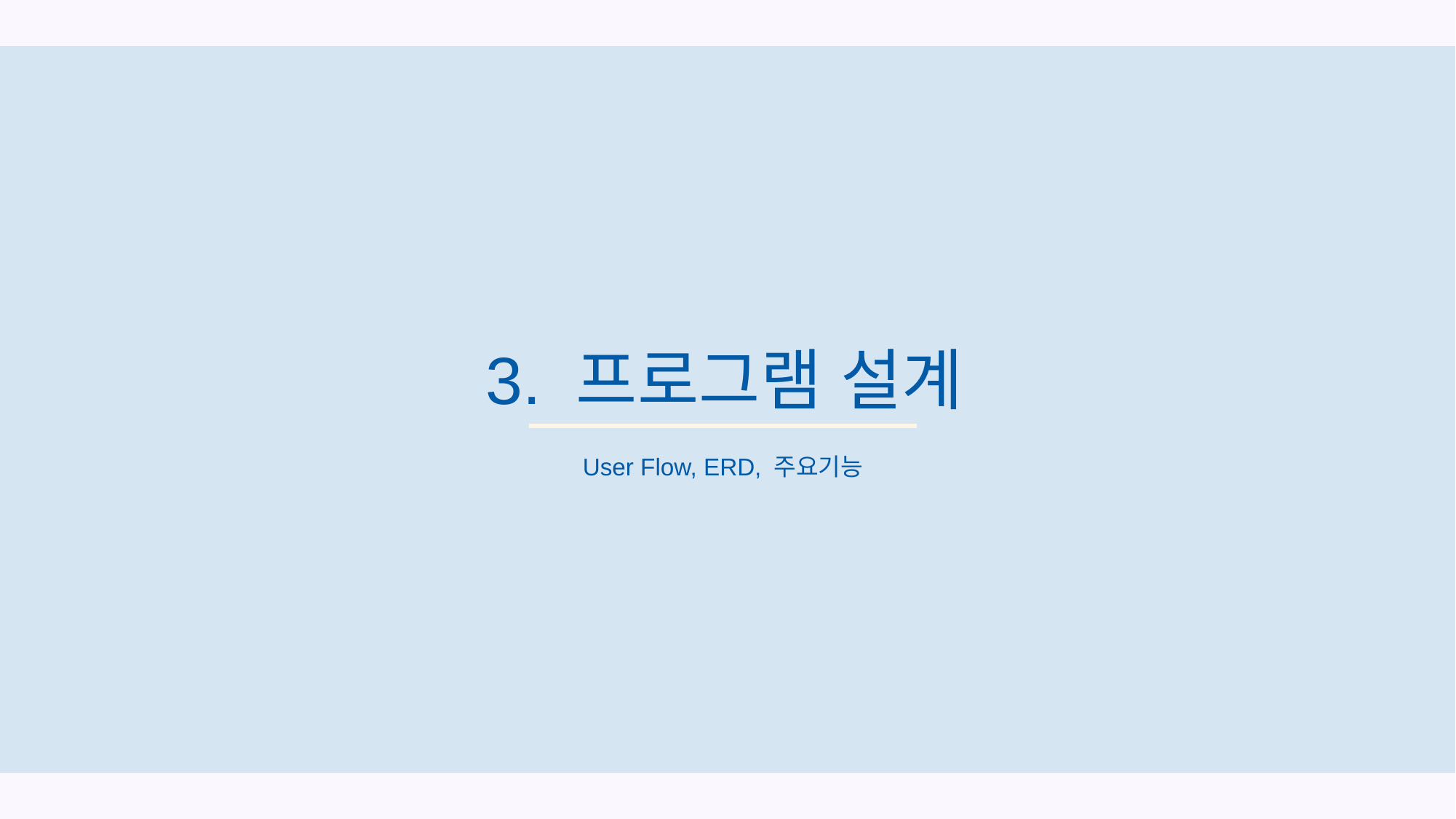

3. 프로그램 설계
User Flow, ERD, 주요기능